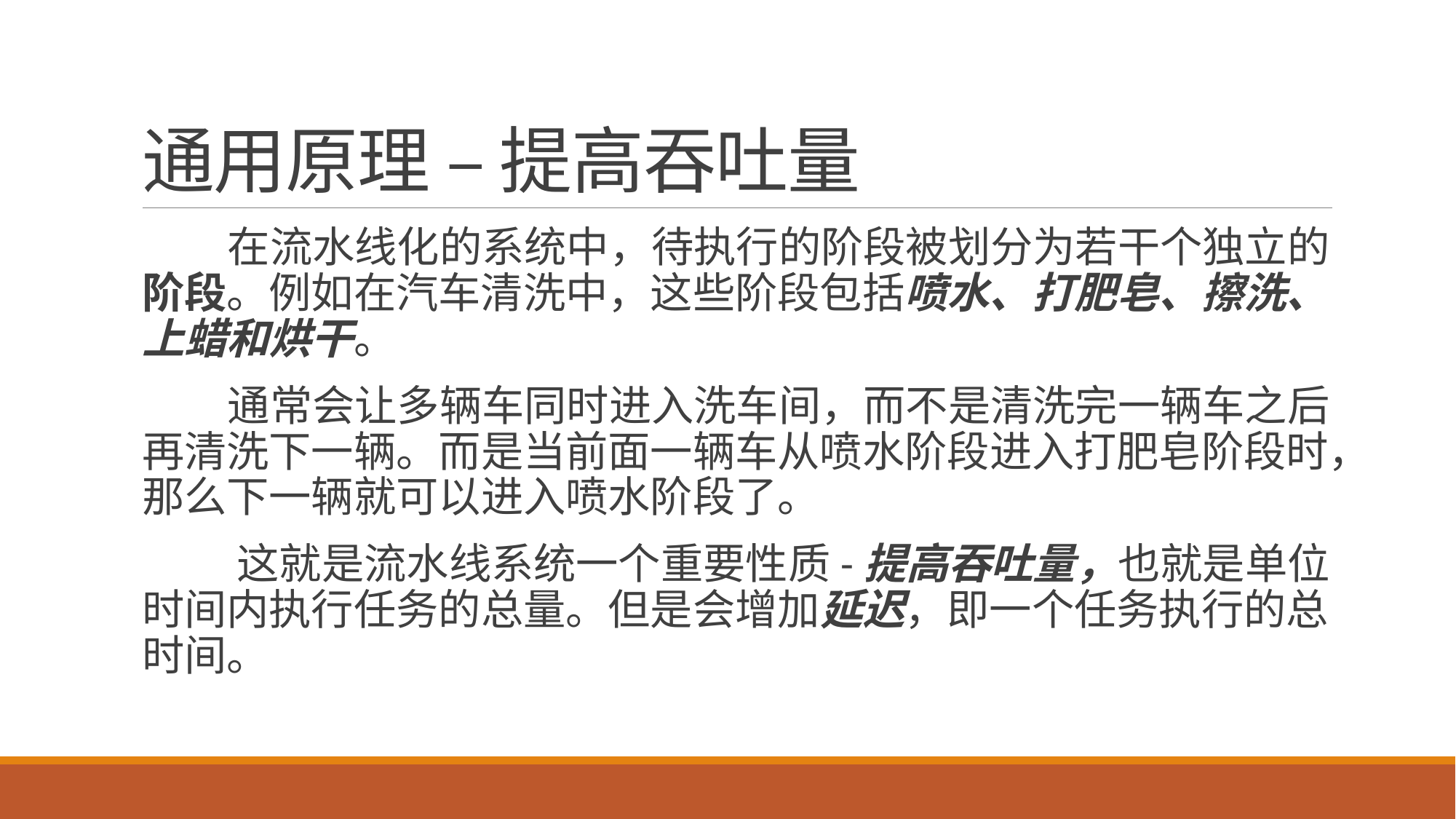

# 通用原理 – 提高吞吐量
        在流水线化的系统中，待执行的阶段被划分为若干个独立的阶段。例如在汽车清洗中，这些阶段包括喷水、打肥皂、擦洗、上蜡和烘干。
        通常会让多辆车同时进入洗车间，而不是清洗完一辆车之后再清洗下一辆。而是当前面一辆车从喷水阶段进入打肥皂阶段时，那么下一辆就可以进入喷水阶段了。
         这就是流水线系统一个重要性质-提高吞吐量，也就是单位时间内执行任务的总量。但是会增加延迟，即一个任务执行的总时间。